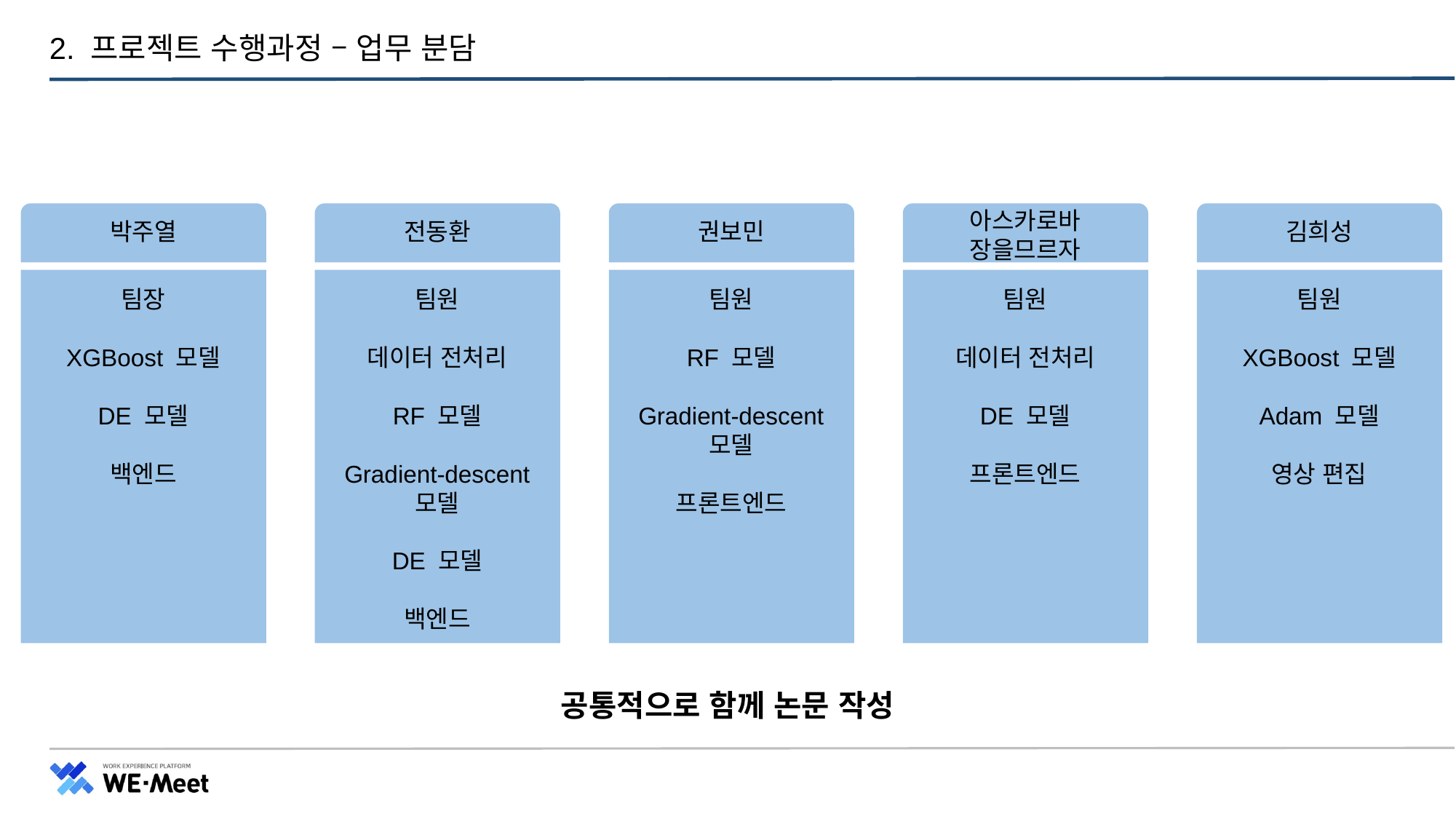

# 2. 프로젝트 수행과정 – 업무 분담
아스카로바
장을므르자

박주열
전동환
권보민
김희성

팀장

XGBoost 모델

DE 모델

백엔드
팀원

데이터 전처리

RF 모델

Gradient-descent 모델

DE 모델

백엔드
팀원

RF 모델

Gradient-descent 모델

프론트엔드

팀원

데이터 전처리

DE 모델

프론트엔드
팀원

XGBoost 모델

Adam 모델

영상 편집
공통적으로 함께 논문 작성